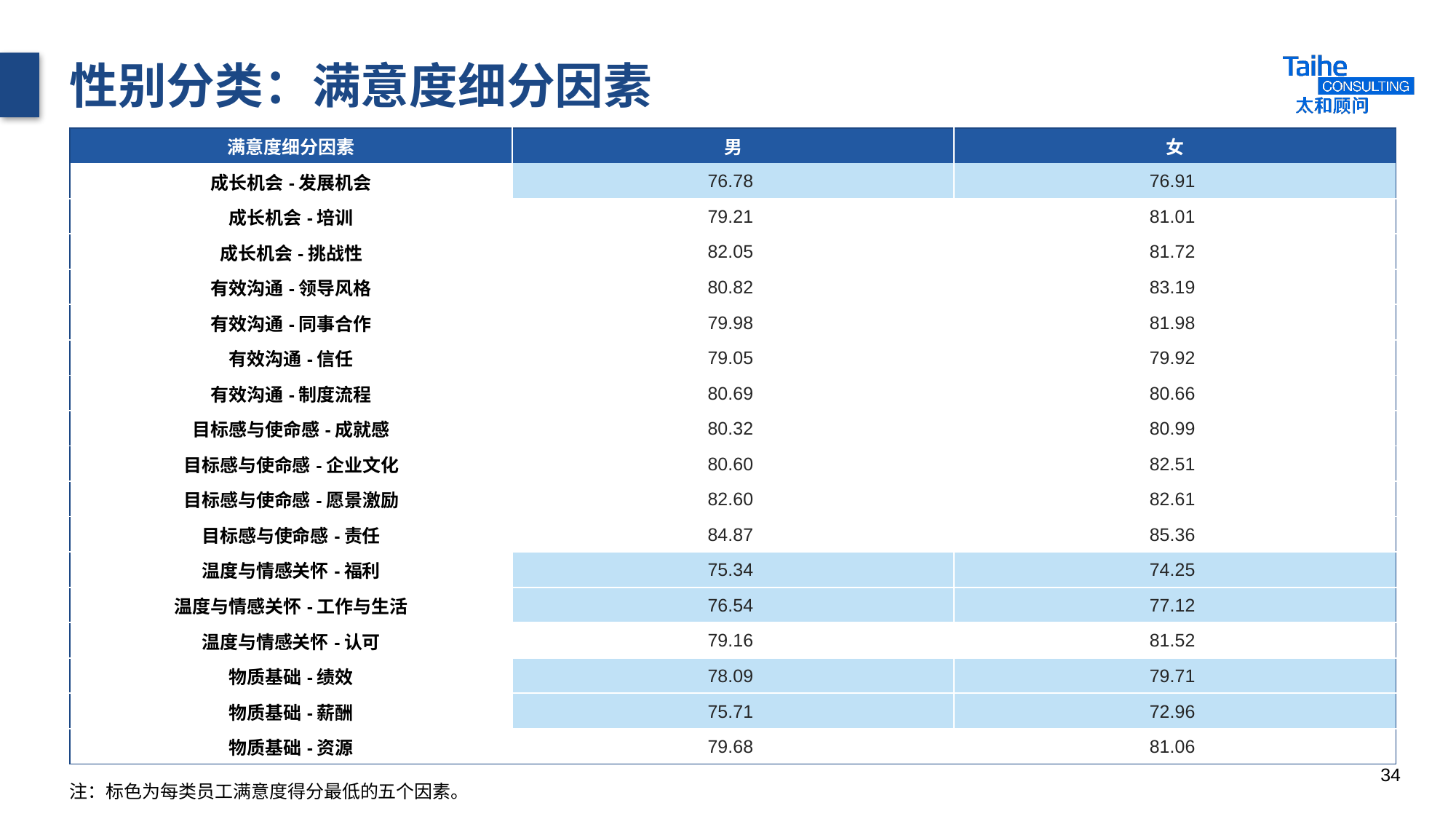

# 性别分类：满意度细分因素
| 满意度细分因素 | 男 | 女 |
| --- | --- | --- |
| 成长机会-发展机会 | 76.78 | 76.91 |
| 成长机会-培训 | 79.21 | 81.01 |
| 成长机会-挑战性 | 82.05 | 81.72 |
| 有效沟通-领导风格 | 80.82 | 83.19 |
| 有效沟通-同事合作 | 79.98 | 81.98 |
| 有效沟通-信任 | 79.05 | 79.92 |
| 有效沟通-制度流程 | 80.69 | 80.66 |
| 目标感与使命感-成就感 | 80.32 | 80.99 |
| 目标感与使命感-企业文化 | 80.60 | 82.51 |
| 目标感与使命感-愿景激励 | 82.60 | 82.61 |
| 目标感与使命感-责任 | 84.87 | 85.36 |
| 温度与情感关怀-福利 | 75.34 | 74.25 |
| 温度与情感关怀-工作与生活 | 76.54 | 77.12 |
| 温度与情感关怀-认可 | 79.16 | 81.52 |
| 物质基础-绩效 | 78.09 | 79.71 |
| 物质基础-薪酬 | 75.71 | 72.96 |
| 物质基础-资源 | 79.68 | 81.06 |
34
注：标色为每类员工满意度得分最低的五个因素。